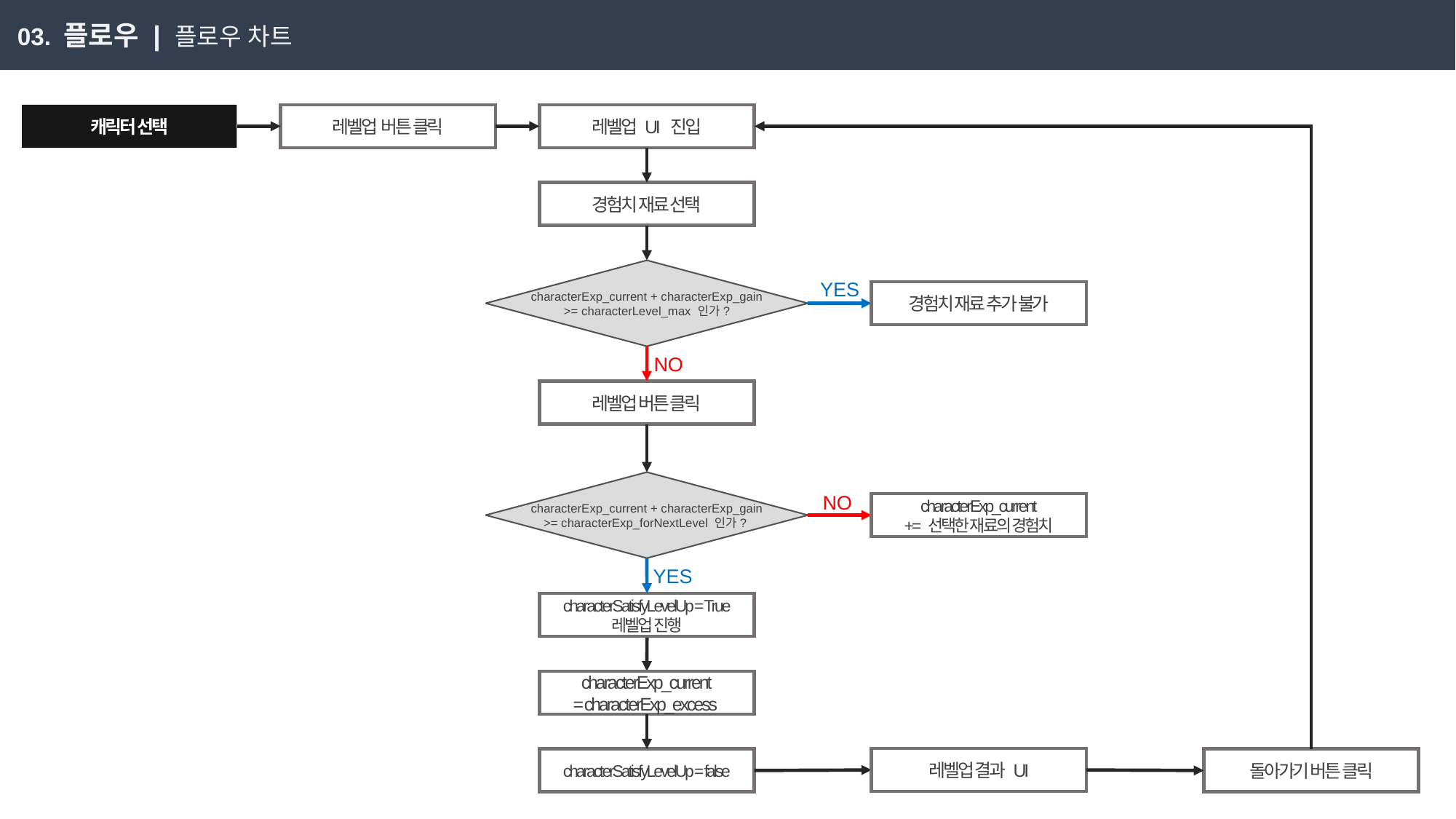

03. 플로우 | 플로우 차트
캐릭터 선택
레벨업 버튼 클릭
레벨업 UI  진입
경험치 재료 선택
characterExp_current + characterExp_gain
>= characterLevel_max 인가?
YES
경험치 재료 추가 불가
NO
레벨업 버튼 클릭
characterExp_current + characterExp_gain
>= characterExp_forNextLevel 인가?
NO
characterExp_current
+= 선택한 재료의 경험치
YES
characterSatisfyLevelUp = True
레벨업 진행
characterExp_current
= characterExp_excess
레벨업 결과 UI
characterSatisfyLevelUp = false
돌아가기 버튼 클릭